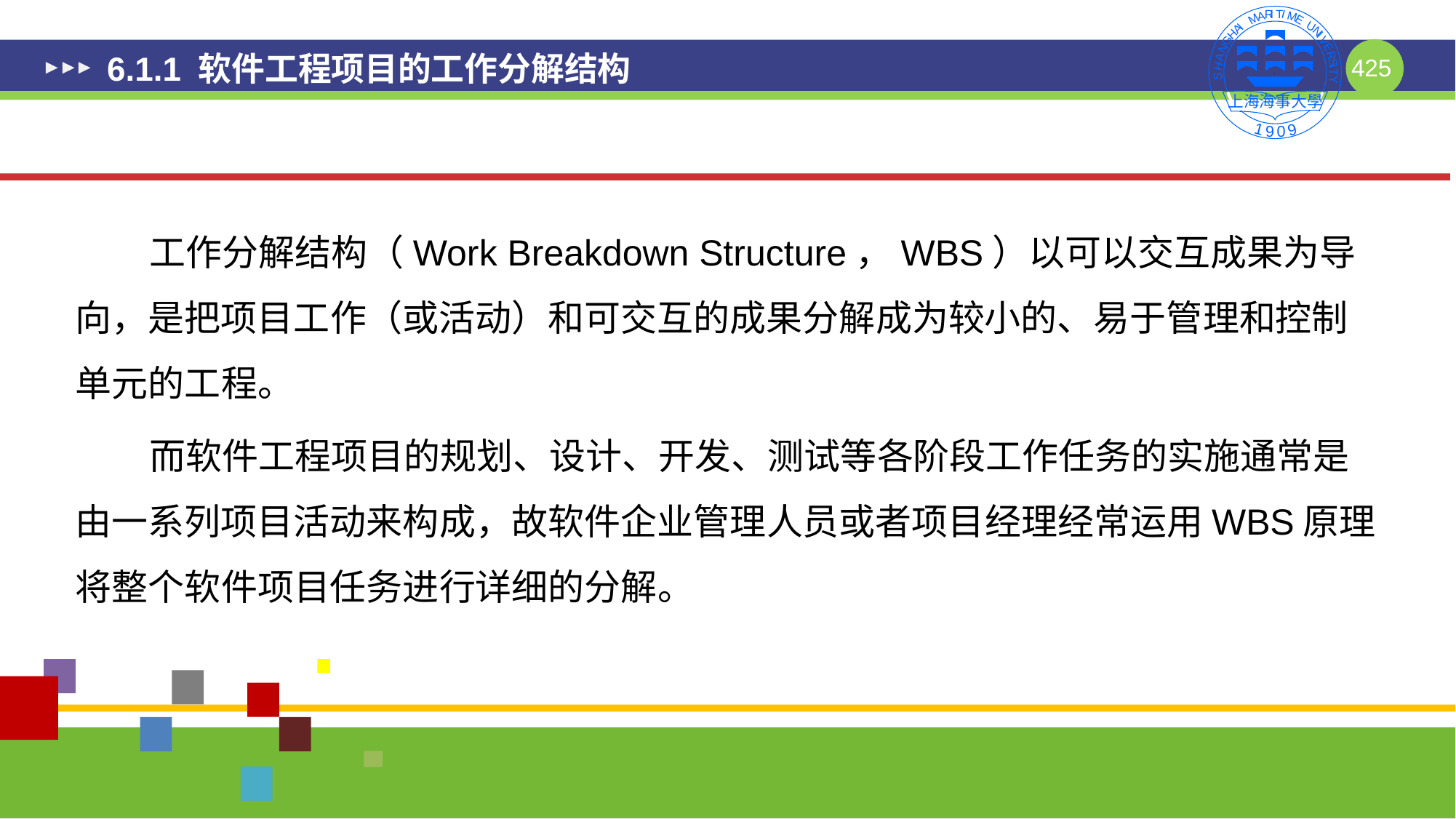

# 6.1.1 软件工程项目的工作分解结构

        工作分解结构（Work Breakdown Structure，WBS）以可以交互成果为导向，是把项目工作（或活动）和可交互的成果分解成为较小的、易于管理和控制单元的工程。
        而软件工程项目的规划、设计、开发、测试等各阶段工作任务的实施通常是由一系列项目活动来构成，故软件企业管理人员或者项目经理经常运用WBS原理将整个软件项目任务进行详细的分解。

425